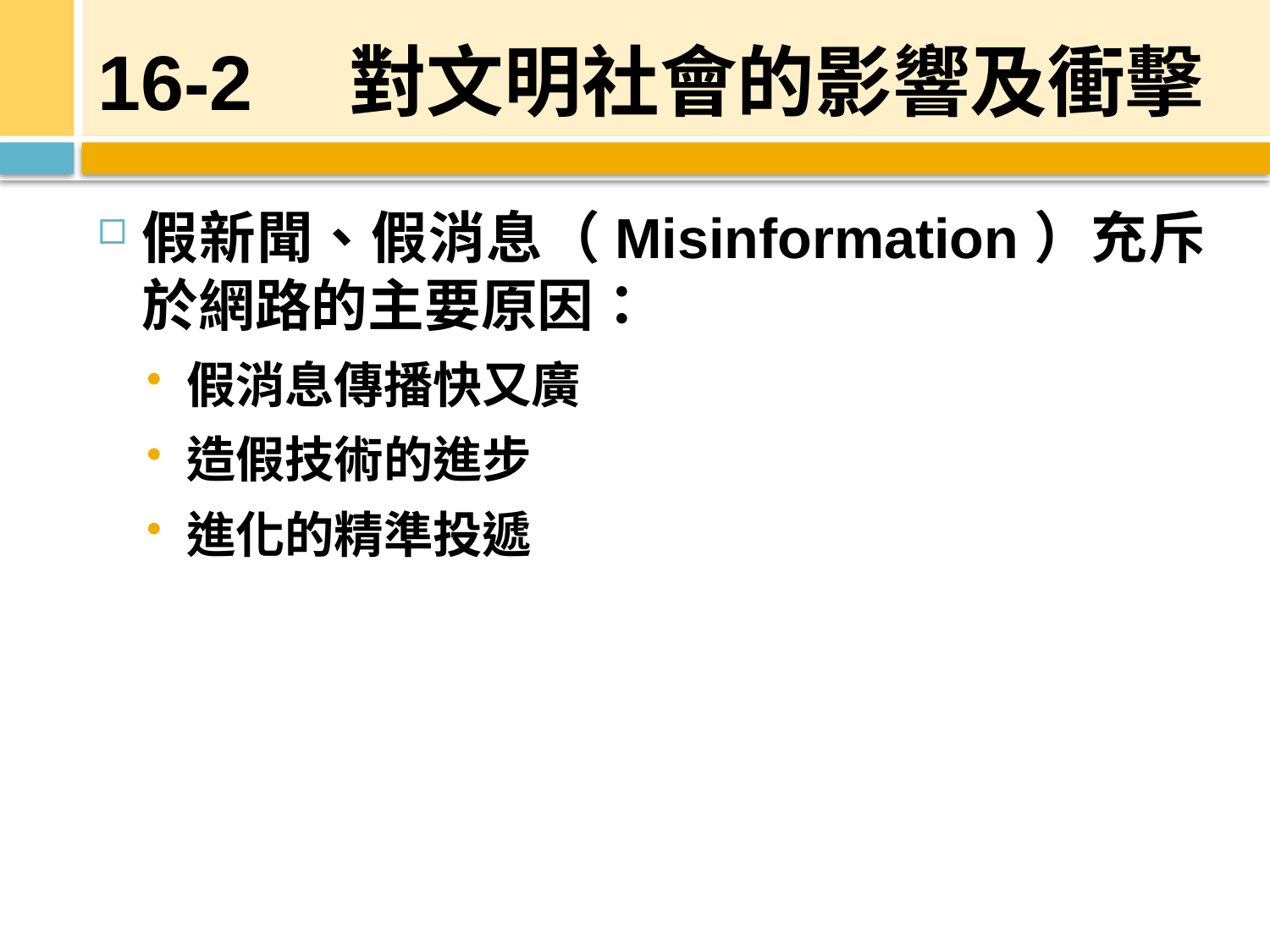

# 16-2　對文明社會的影響及衝擊
假新聞、假消息（Misinformation）充斥於網路的主要原因：
假消息傳播快又廣
造假技術的進步
進化的精準投遞